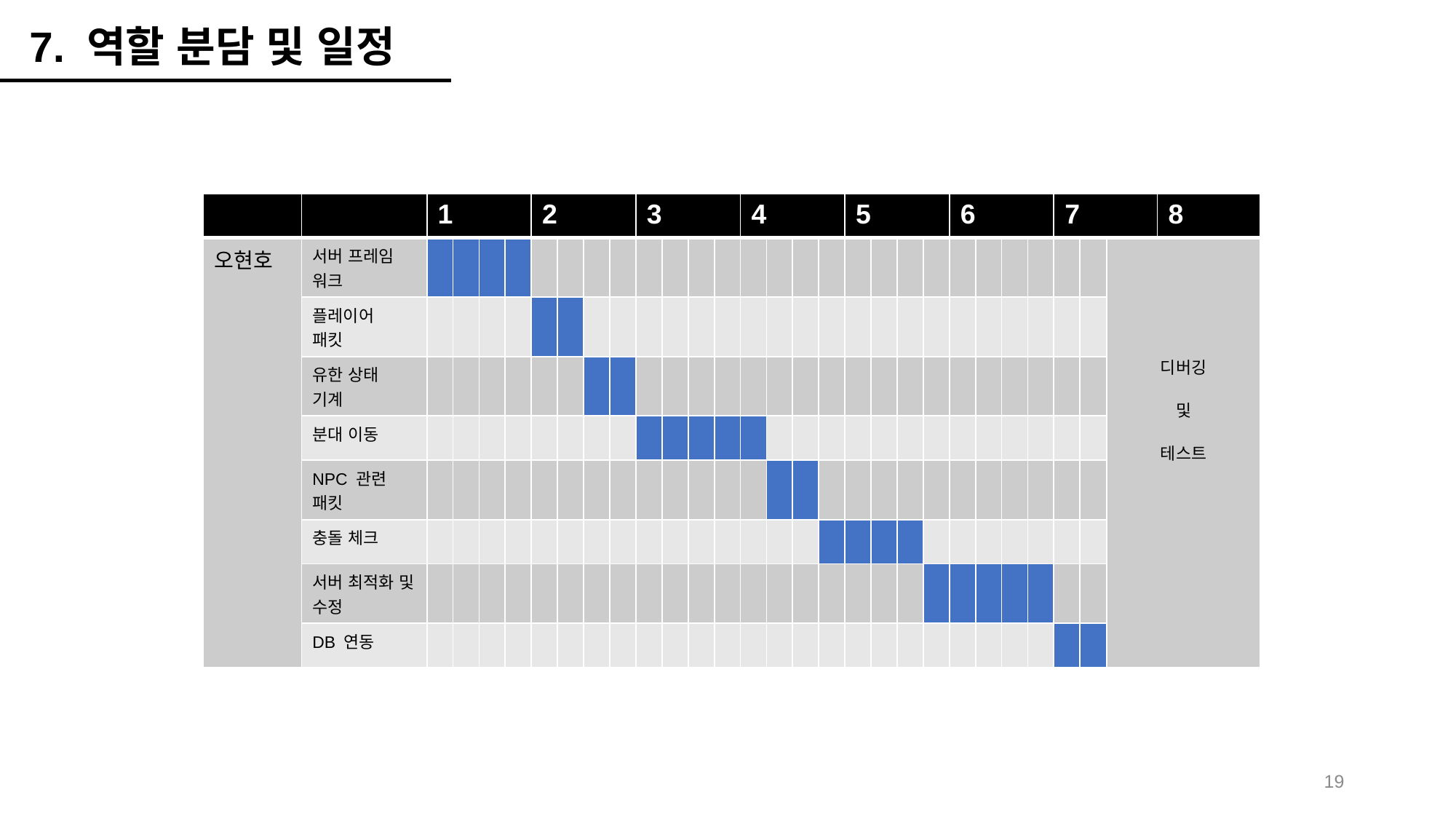

7. 역할 분담 및 일정
|  |  | 1 |  |  |  | 2 |  |  |  | 3 |  |  |  | 4 |  |  |  | 5 |  |  |  | 6 |  |  |  | 7 |  |  | 8 |
| --- | --- | --- | --- | --- | --- | --- | --- | --- | --- | --- | --- | --- | --- | --- | --- | --- | --- | --- | --- | --- | --- | --- | --- | --- | --- | --- | --- | --- | --- |
| 오현호 | 서버 프레임 워크 |  |  |  |  |  |  |  |  |  |  |  |  |  |  |  |  |  |  |  |  |  |  |  |  |  |  | 디버깅 및 테스트 |  |
|  | 플레이어 패킷 |  |  |  |  |  |  |  |  |  |  |  |  |  |  |  |  |  |  |  |  |  |  |  |  |  |  |  |  |
|  | 유한 상태 기계 |  |  |  |  |  |  |  |  |  |  |  |  |  |  |  |  |  |  |  |  |  |  |  |  |  |  |  |  |
|  | 분대 이동 |  |  |  |  |  |  |  |  |  |  |  |  |  |  |  |  |  |  |  |  |  |  |  |  |  |  |  |  |
|  | NPC 관련 패킷 |  |  |  |  |  |  |  |  |  |  |  |  |  |  |  |  |  |  |  |  |  |  |  |  |  |  |  |  |
|  | 충돌 체크 |  |  |  |  |  |  |  |  |  |  |  |  |  |  |  |  |  |  |  |  |  |  |  |  |  |  |  |  |
|  | 서버 최적화 및 수정 |  |  |  |  |  |  |  |  |  |  |  |  |  |  |  |  |  |  |  |  |  |  |  |  |  |  |  |  |
|  | DB 연동 |  |  |  |  |  |  |  |  |  |  |  |  |  |  |  |  |  |  |  |  |  |  |  |  |  |  |  |  |
19